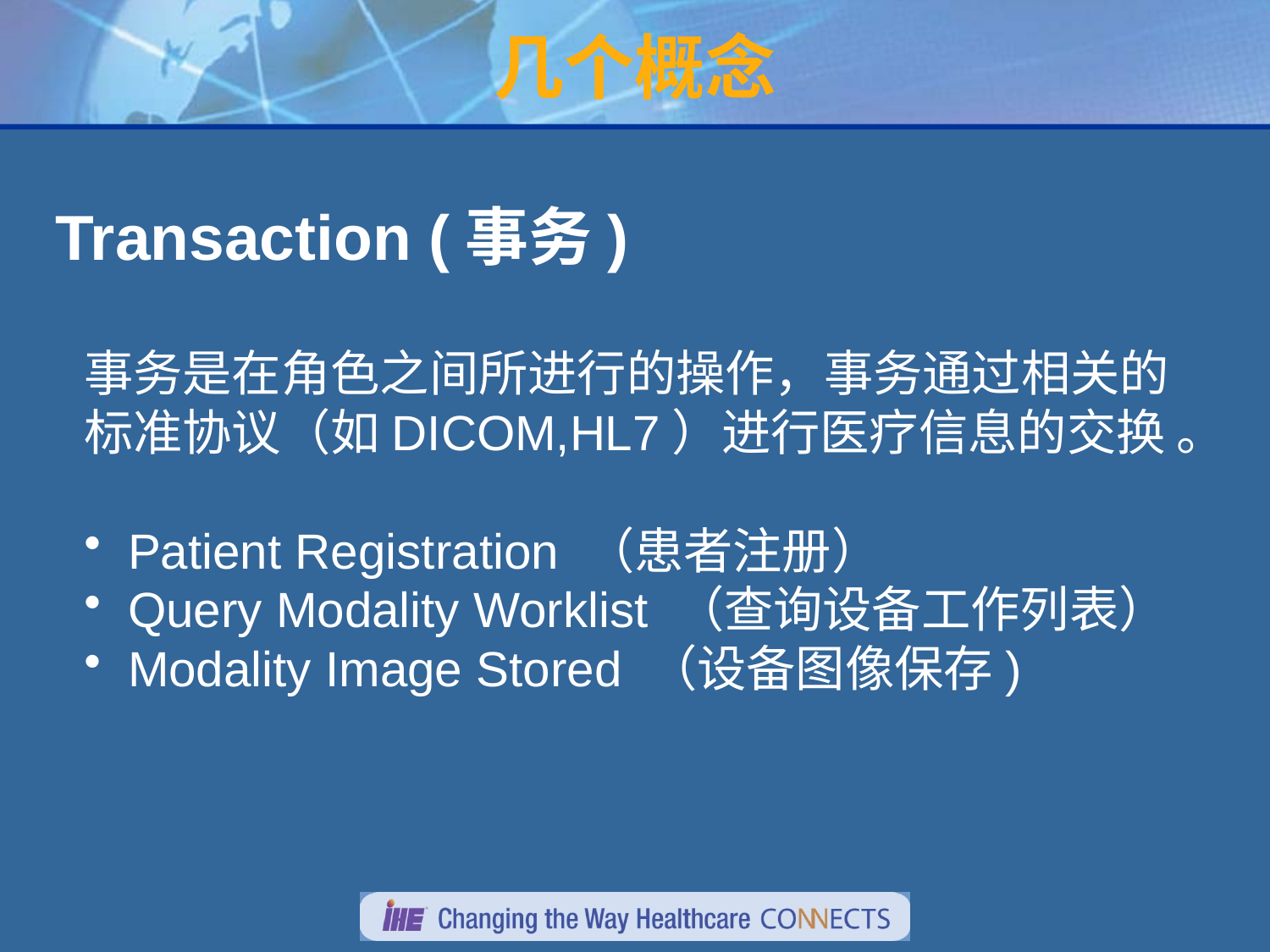

# 几个概念
Transaction (事务)
事务是在角色之间所进行的操作，事务通过相关的
标准协议（如DICOM,HL7）进行医疗信息的交换 。

 Patient Registration （患者注册）
 Query Modality Worklist （查询设备工作列表）
 Modality Image Stored （设备图像保存)